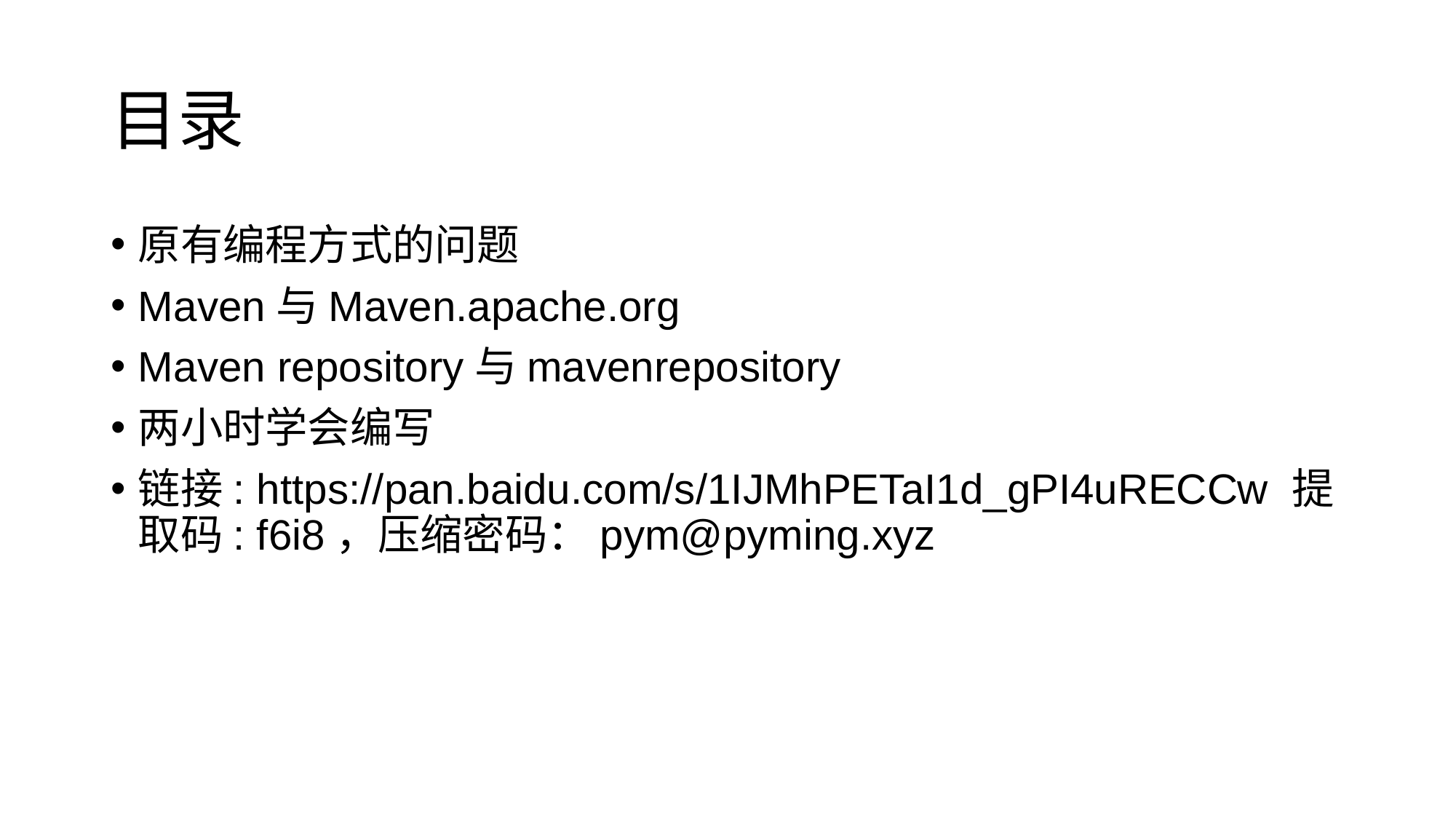

# 目录
原有编程方式的问题
Maven与Maven.apache.org
Maven repository与mavenrepository
两小时学会编写
链接: https://pan.baidu.com/s/1IJMhPETaI1d_gPI4uRECCw 提取码: f6i8，压缩密码：pym@pyming.xyz